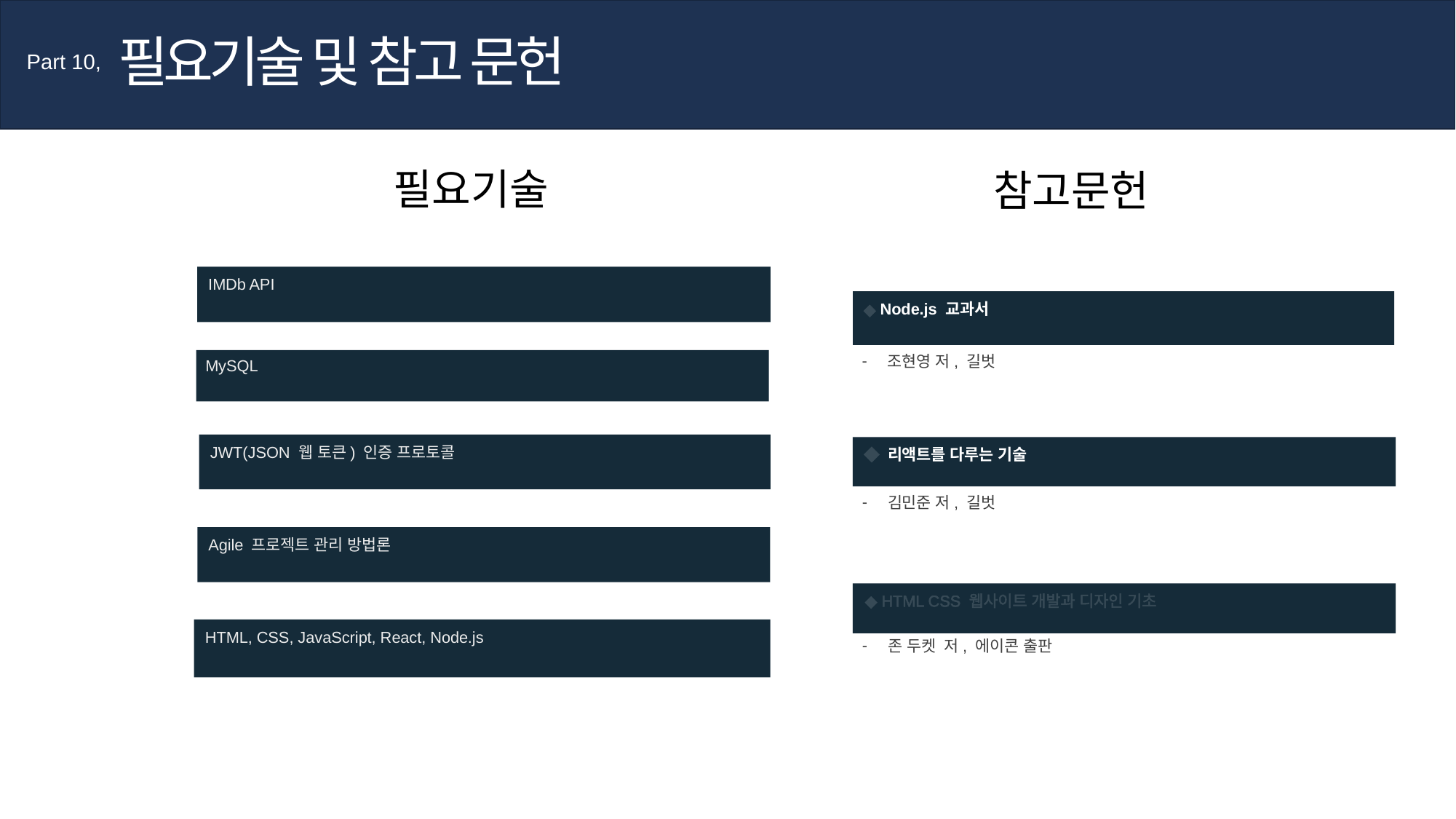

필요기술 및 참고 문헌
Part 10,
필요기술
참고문헌

IMDb API

◆ Node.js 교과서
조현영 저, 길벗
MySQL

JWT(JSON 웹 토큰) 인증 프로토콜

◆ 리액트를 다루는 기술
김민준 저, 길벗

Agile 프로젝트 관리 방법론

◆ HTML CSS 웹사이트 개발과 디자인 기초
존 두켓  저, 에이콘 출판

HTML, CSS, JavaScript, React, Node.js